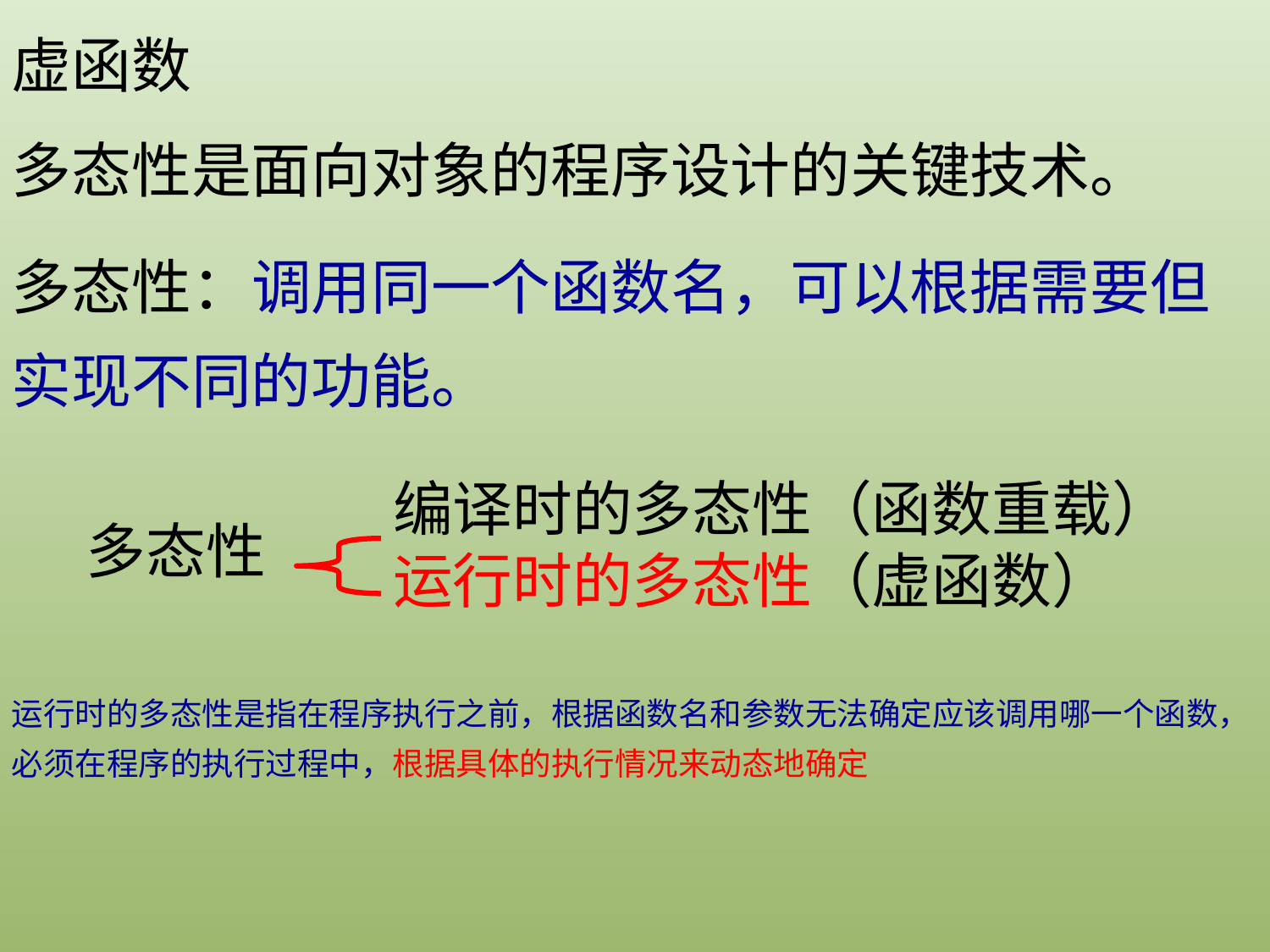

虚函数
多态性是面向对象的程序设计的关键技术。
多态性：调用同一个函数名，可以根据需要但实现不同的功能。
编译时的多态性（函数重载）
运行时的多态性（虚函数）
多态性

运行时的多态性是指在程序执行之前，根据函数名和参数无法确定应该调用哪一个函数，必须在程序的执行过程中，根据具体的执行情况来动态地确定
780